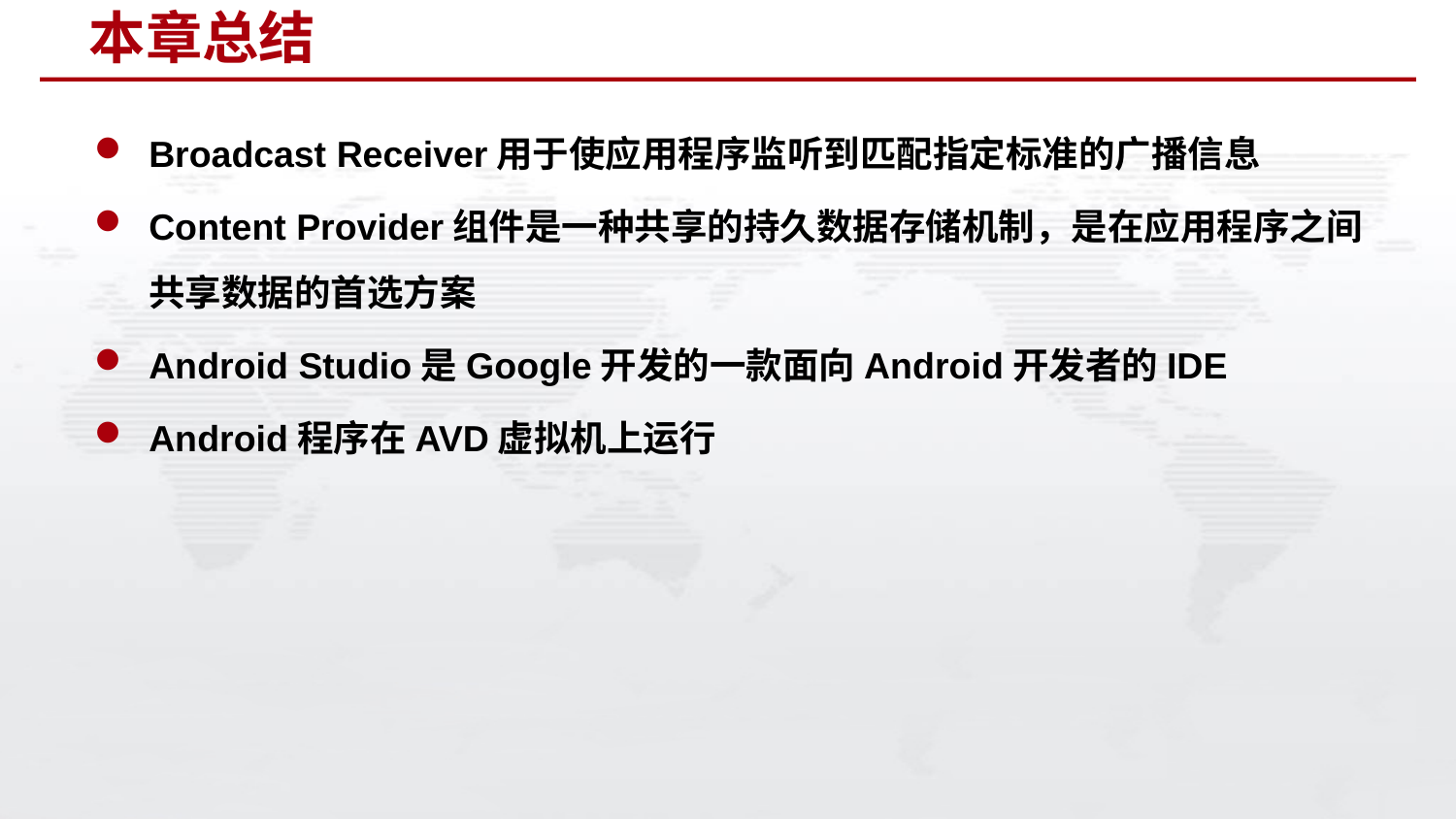

# 本章总结
Broadcast Receiver用于使应用程序监听到匹配指定标准的广播信息
Content Provider组件是一种共享的持久数据存储机制，是在应用程序之间共享数据的首选方案
Android Studio是Google开发的一款面向Android开发者的IDE
Android程序在AVD虚拟机上运行